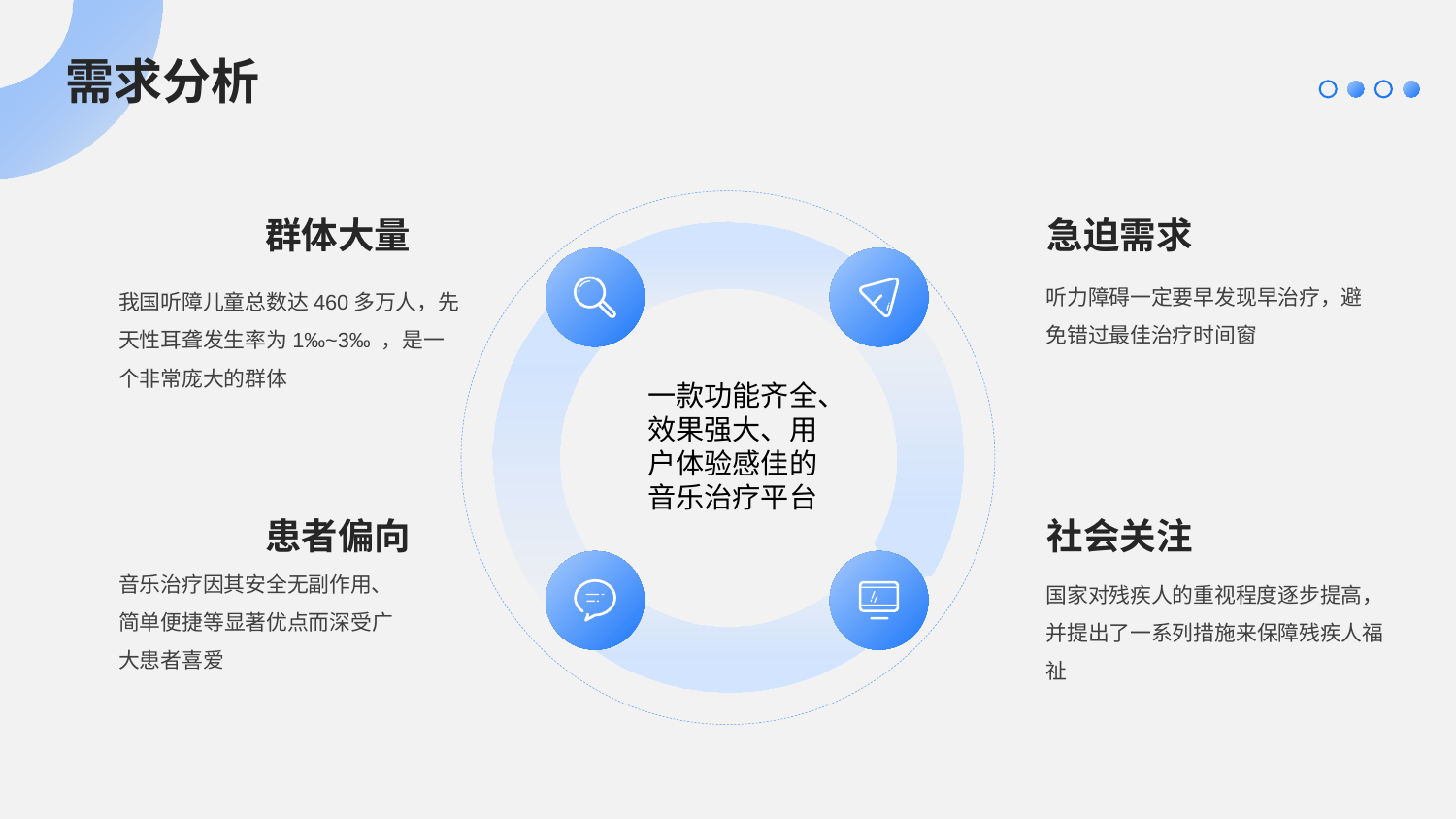

需求分析

群体大量
急迫需求

听力障碍一定要早发现早治疗，避免错过最佳治疗时间窗
我国听障儿童总数达460多万人，先天性耳聋发生率为1‰~3‰ ，是一个非常庞大的群体

e7d195523061f1c09e9d68d7cf438b91ef959ecb14fc25d26BBA7F7DBC18E55DFF4014AF651F0BF2569D4B6C1DA7F1A4683A481403BD872FC687266AD13265C1DE7C373772FD8728ABDD69ADD03BFF5BE2862BC891DBB79EB32126783CA5354A989A66195E47F023E9ABB7EB3C115CD8939BC54D9487F3E63D6EE3B774ED08A2419BD41E511264132558F73D52B5719D
一款功能齐全、效果强大、用户体验感佳的音乐治疗平台

患者偏向
社会关注
音乐治疗因其安全无副作用、简单便捷等显著优点而深受广大患者喜爱

国家对残疾人的重视程度逐步提高，并提出了一系列措施来保障残疾人福祉